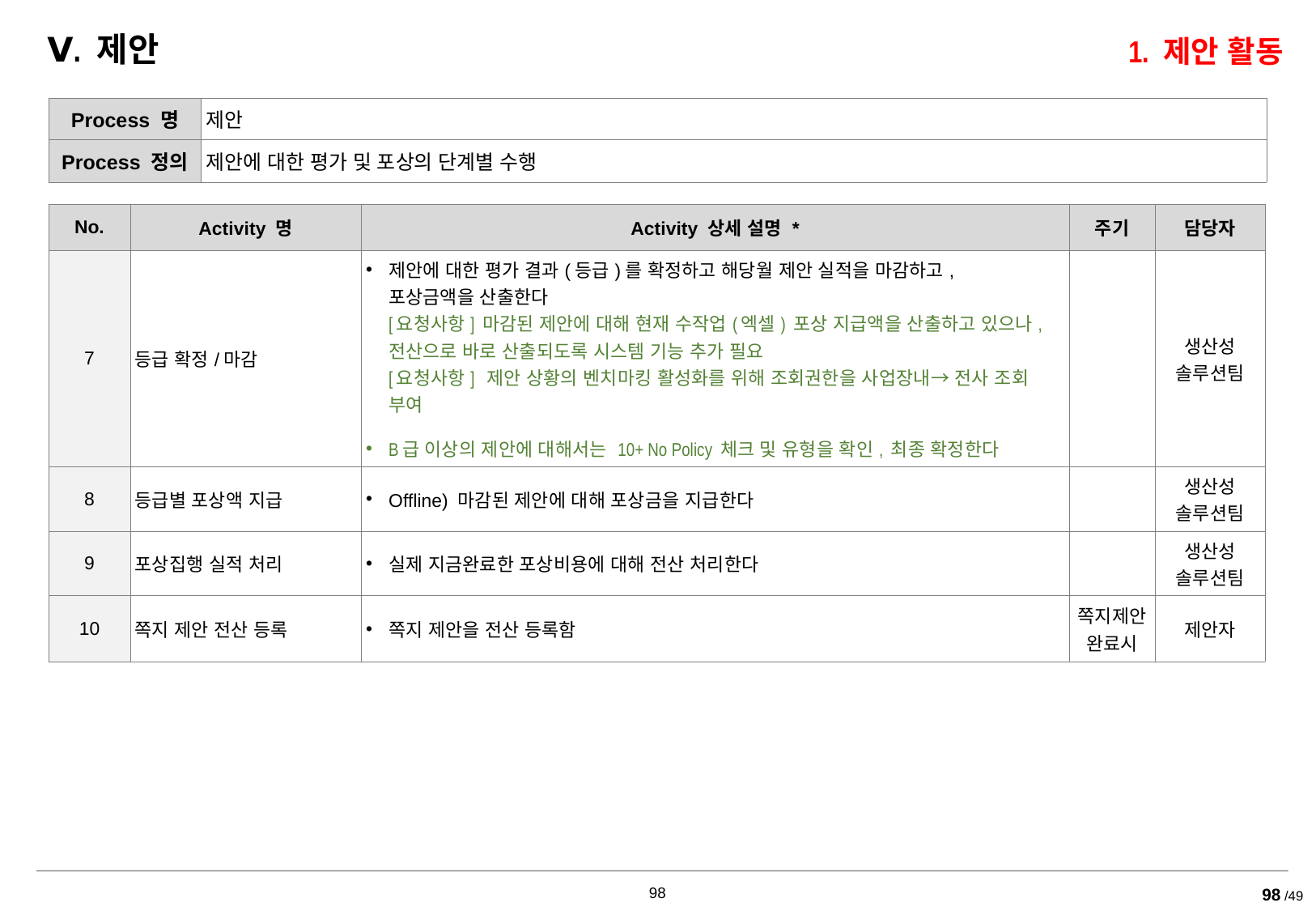

Ⅴ. 제안
1. 제안 활동
| Process 명 | 제안 |
| --- | --- |
| Process 정의 | 제안에 대한 평가 및 포상의 단계별 수행 |
| No. | Activity 명 | Activity 상세 설명 \* | 주기 | 담당자 |
| --- | --- | --- | --- | --- |
| 7 | 등급 확정/마감 | 제안에 대한 평가 결과(등급)를 확정하고 해당월 제안 실적을 마감하고, 포상금액을 산출한다 [요청사항] 마감된 제안에 대해 현재 수작업(엑셀) 포상 지급액을 산출하고 있으나, 전산으로 바로 산출되도록 시스템 기능 추가 필요 [요청사항] 제안 상황의 벤치마킹 활성화를 위해 조회권한을 사업장내→ 전사 조회 부여 B급 이상의 제안에 대해서는 10+ No Policy 체크 및 유형을 확인, 최종 확정한다 |  | 생산성 솔루션팀 |
| 8 | 등급별 포상액 지급 | Offline) 마감된 제안에 대해 포상금을 지급한다 |  | 생산성 솔루션팀 |
| 9 | 포상집행 실적 처리 | 실제 지금완료한 포상비용에 대해 전산 처리한다 |  | 생산성 솔루션팀 |
| 10 | 쪽지 제안 전산 등록 | 쪽지 제안을 전산 등록함 | 쪽지제안 완료시 | 제안자 |
98 /49